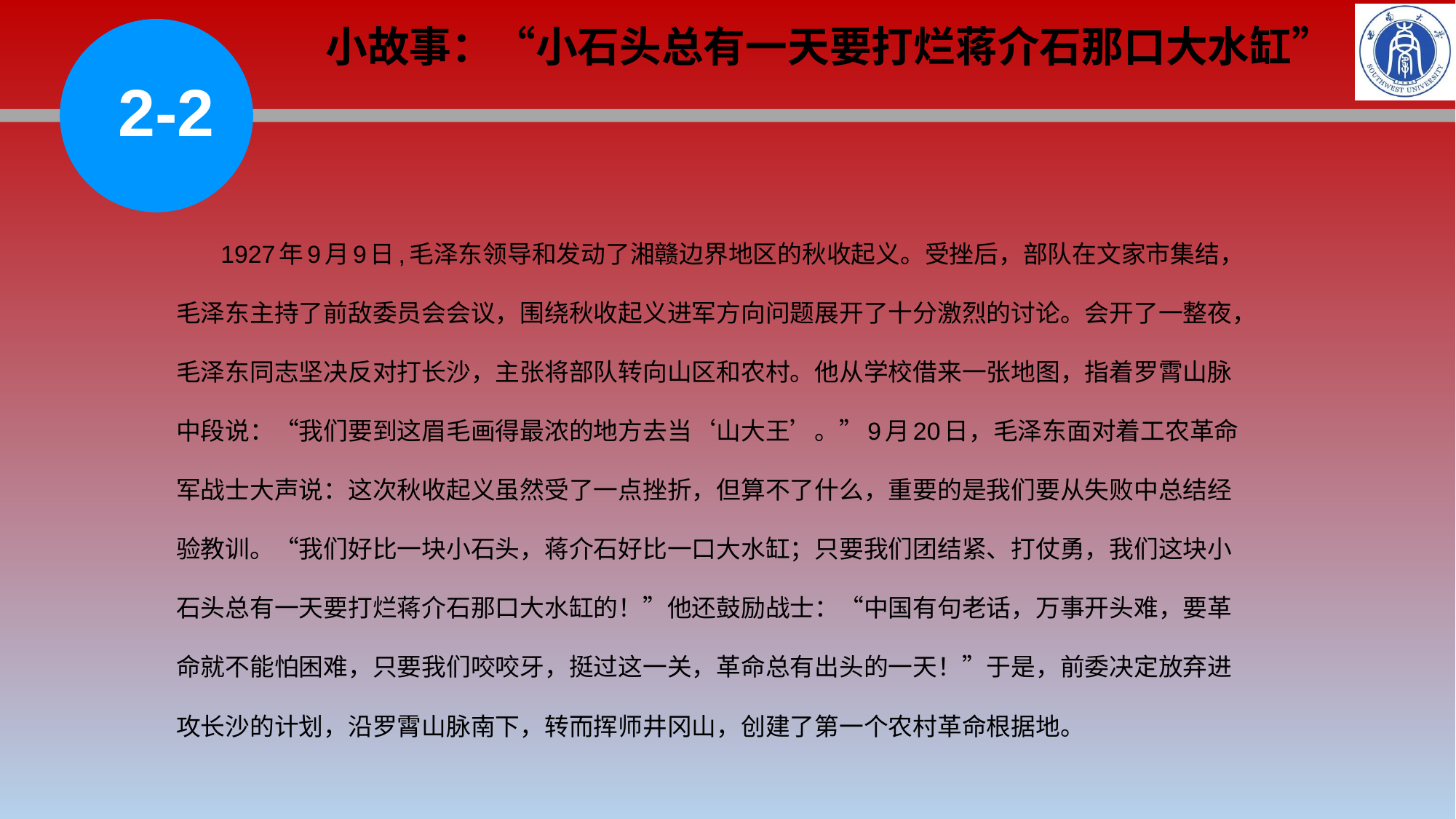

小故事：“小石头总有一天要打烂蒋介石那口大水缸”

2-2
       1927年9月9日,毛泽东领导和发动了湘赣边界地区的秋收起义。受挫后，部队在文家市集结，毛泽东主持了前敌委员会会议，围绕秋收起义进军方向问题展开了十分激烈的讨论。会开了一整夜，毛泽东同志坚决反对打长沙，主张将部队转向山区和农村。他从学校借来一张地图，指着罗霄山脉中段说：“我们要到这眉毛画得最浓的地方去当‘山大王’。”9月20日，毛泽东面对着工农革命军战士大声说：这次秋收起义虽然受了一点挫折，但算不了什么，重要的是我们要从失败中总结经验教训。“我们好比一块小石头，蒋介石好比一口大水缸；只要我们团结紧、打仗勇，我们这块小石头总有一天要打烂蒋介石那口大水缸的！”他还鼓励战士：“中国有句老话，万事开头难，要革命就不能怕困难，只要我们咬咬牙，挺过这一关，革命总有出头的一天！”于是，前委决定放弃进攻长沙的计划，沿罗霄山脉南下，转而挥师井冈山，创建了第一个农村革命根据地。